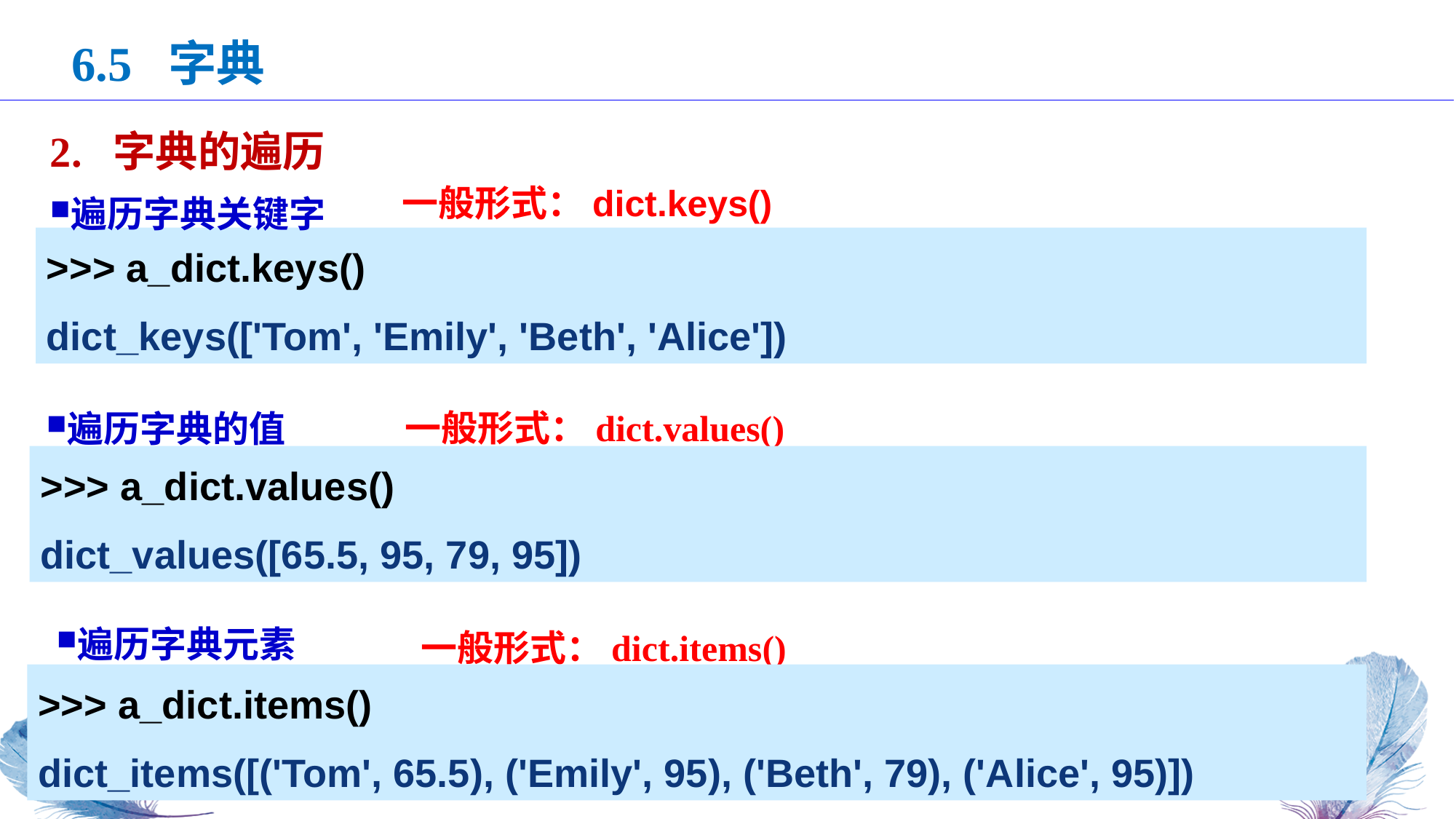

6.5  字典
2.  字典的遍历
一般形式：dict.keys()
遍历字典关键字
>>> a_dict.keys()
dict_keys(['Tom', 'Emily', 'Beth', 'Alice'])
一般形式：dict.values()
遍历字典的值
>>> a_dict.values()
dict_values([65.5, 95, 79, 95])
遍历字典元素
一般形式：dict.items()
>>> a_dict.items()
dict_items([('Tom', 65.5), ('Emily', 95), ('Beth', 79), ('Alice', 95)])